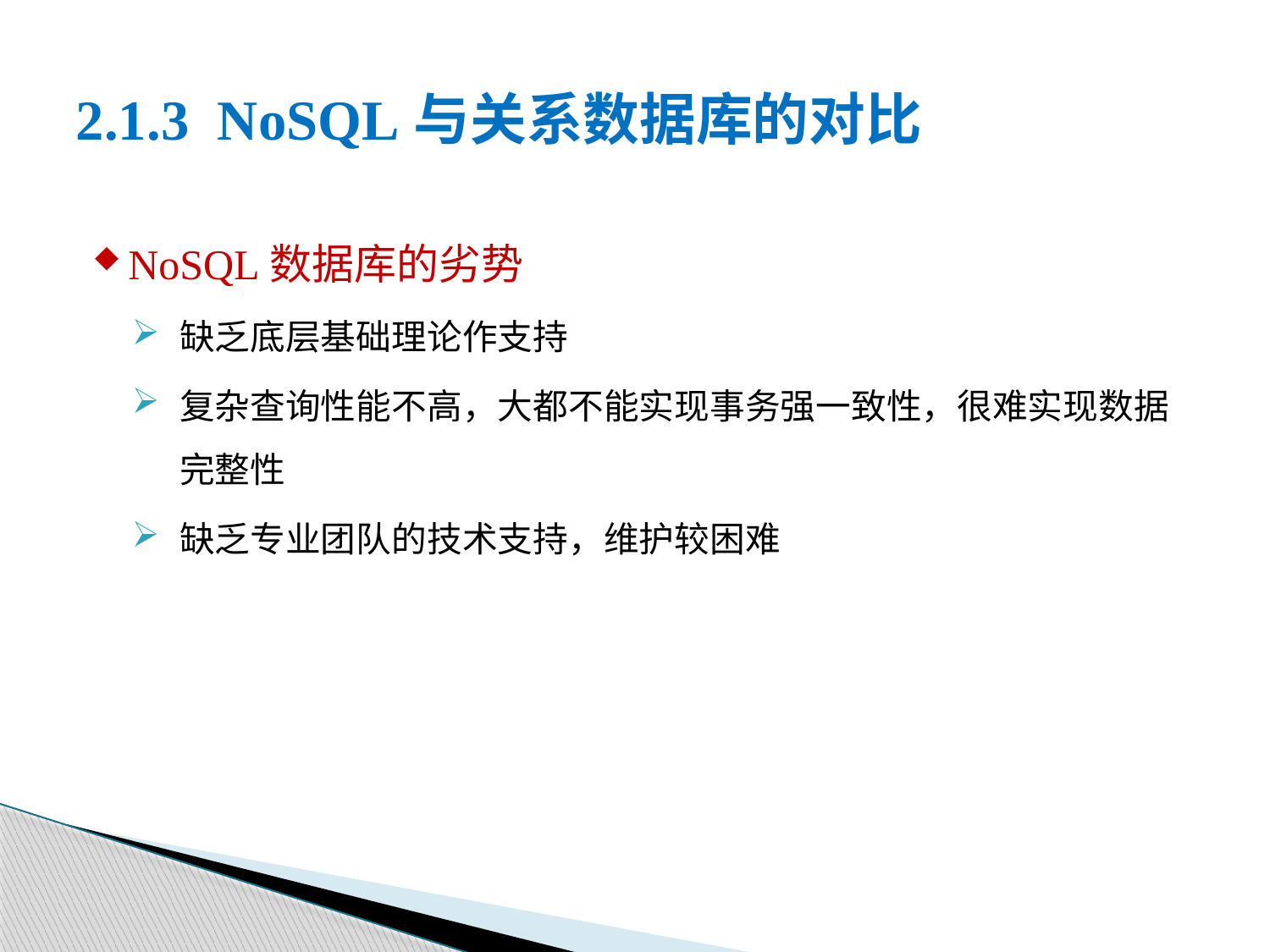

# 2.1.3  NoSQL与关系数据库的对比
NoSQL数据库的劣势
缺乏底层基础理论作支持
复杂查询性能不高，大都不能实现事务强一致性，很难实现数据完整性
缺乏专业团队的技术支持，维护较困难